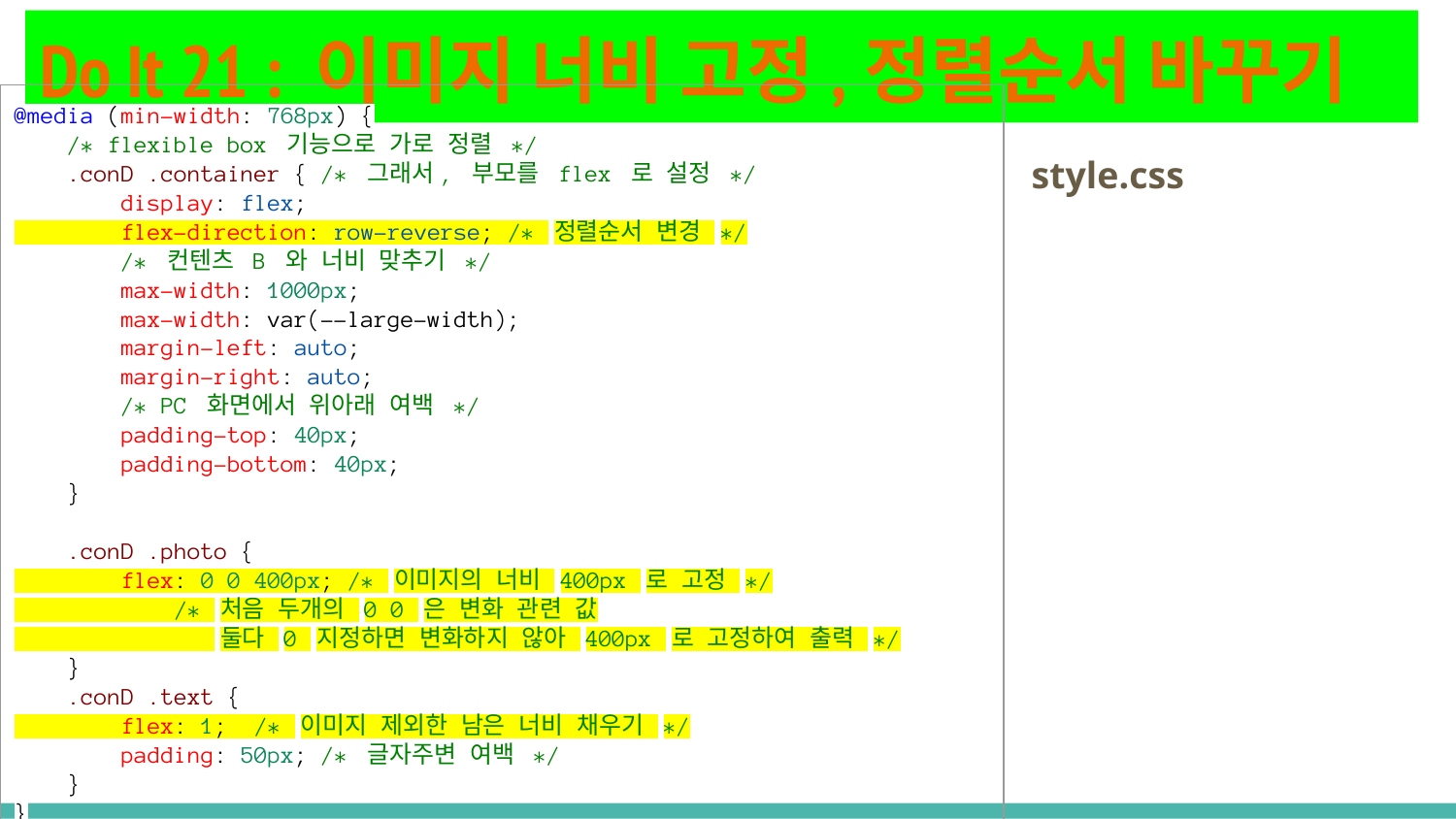

# Do It 21 : 이미지 너비 고정,정렬순서 바꾸기
@media (min-width: 768px) {
    /* flexible box 기능으로 가로 정렬 */
    .conD .container { /* 그래서, 부모를 flex 로 설정 */
        display: flex;
        flex-direction: row-reverse; /* 정렬순서 변경 */
        /* 컨텐츠 B 와 너비 맞추기 */
        max-width: 1000px;
        max-width: var(--large-width);
        margin-left: auto;
        margin-right: auto;
        /* PC 화면에서 위아래 여백 */
        padding-top: 40px;
        padding-bottom: 40px;
    }

    .conD .photo {
        flex: 0 0 400px; /* 이미지의 너비 400px 로 고정 */
            /* 처음 두개의 0 0 은 변화 관련 값
               둘다 0 지정하면 변화하지 않아 400px 로 고정하여 출력 */
    }
    .conD .text {
        flex: 1;  /* 이미지 제외한 남은 너비 채우기 */
        padding: 50px; /* 글자주변 여백 */
    }
}
style.css